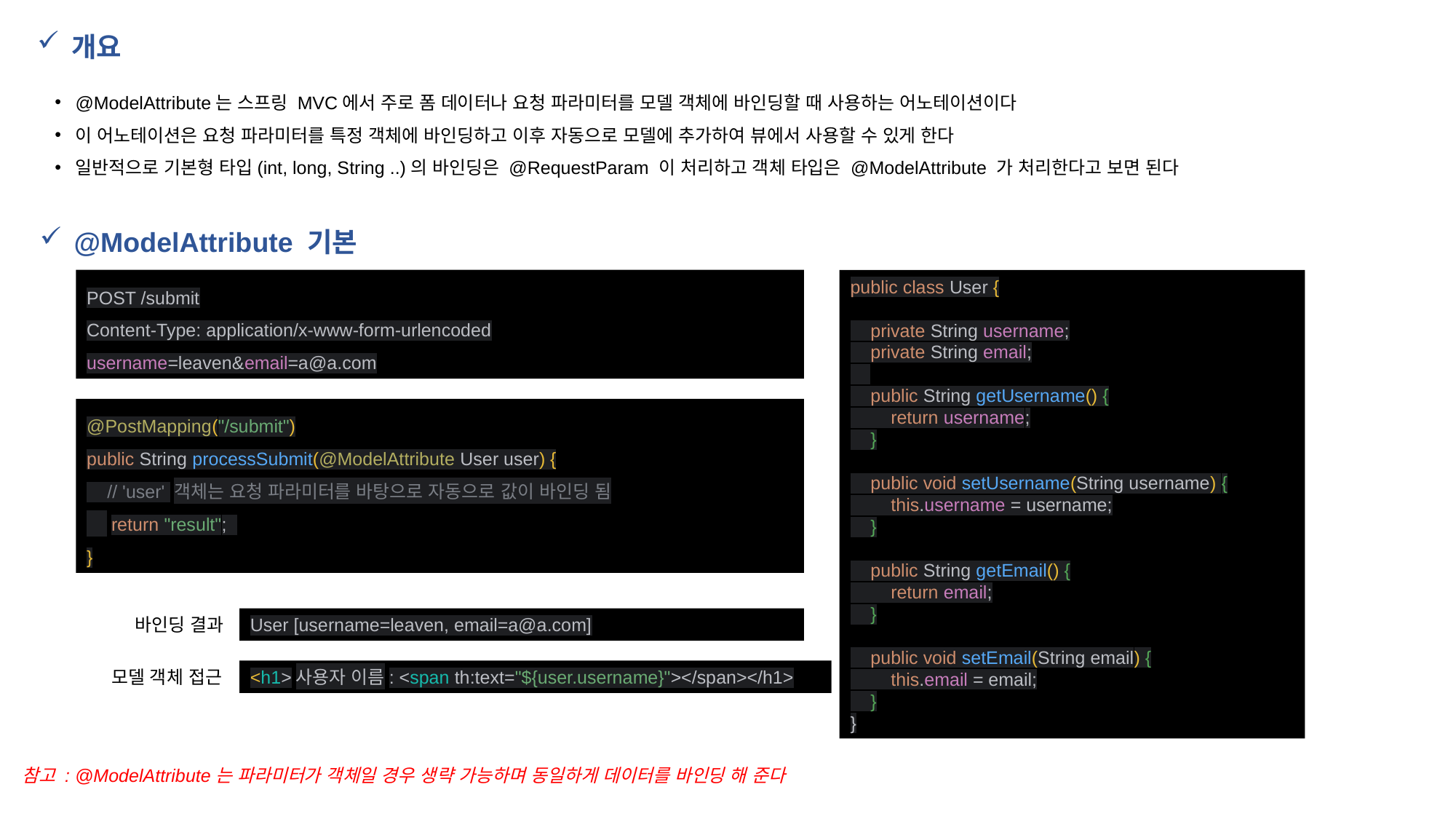

개요
@ModelAttribute는 스프링 MVC에서 주로 폼 데이터나 요청 파라미터를 모델 객체에 바인딩할 때 사용하는 어노테이션이다
이 어노테이션은 요청 파라미터를 특정 객체에 바인딩하고 이후 자동으로 모델에 추가하여 뷰에서 사용할 수 있게 한다
일반적으로 기본형 타입(int, long, String ..)의 바인딩은 @RequestParam 이 처리하고 객체 타입은 @ModelAttribute 가 처리한다고 보면 된다
@ModelAttribute 기본
POST /submit
Content-Type: application/x-www-form-urlencoded
username=leaven&email=a@a.com
public class User {
    private String username;
    private String email;
    public String getUsername() {
        return username;
    }
    public void setUsername(String username) {
        this.username = username;
    }
    public String getEmail() {
        return email;
    }
    public void setEmail(String email) {
        this.email = email;
    }
}
@PostMapping("/submit")
public String processSubmit(@ModelAttribute User user) {
    // 'user' 객체는 요청 파라미터를 바탕으로 자동으로 값이 바인딩 됨
    return "result";
}
바인딩 결과
User [username=leaven, email=a@a.com]
모델 객체 접근
<h1>사용자 이름: <span th:text="${user.username}"></span></h1>
참고 : @ModelAttribute는 파라미터가 객체일 경우 생략 가능하며 동일하게 데이터를 바인딩 해 준다